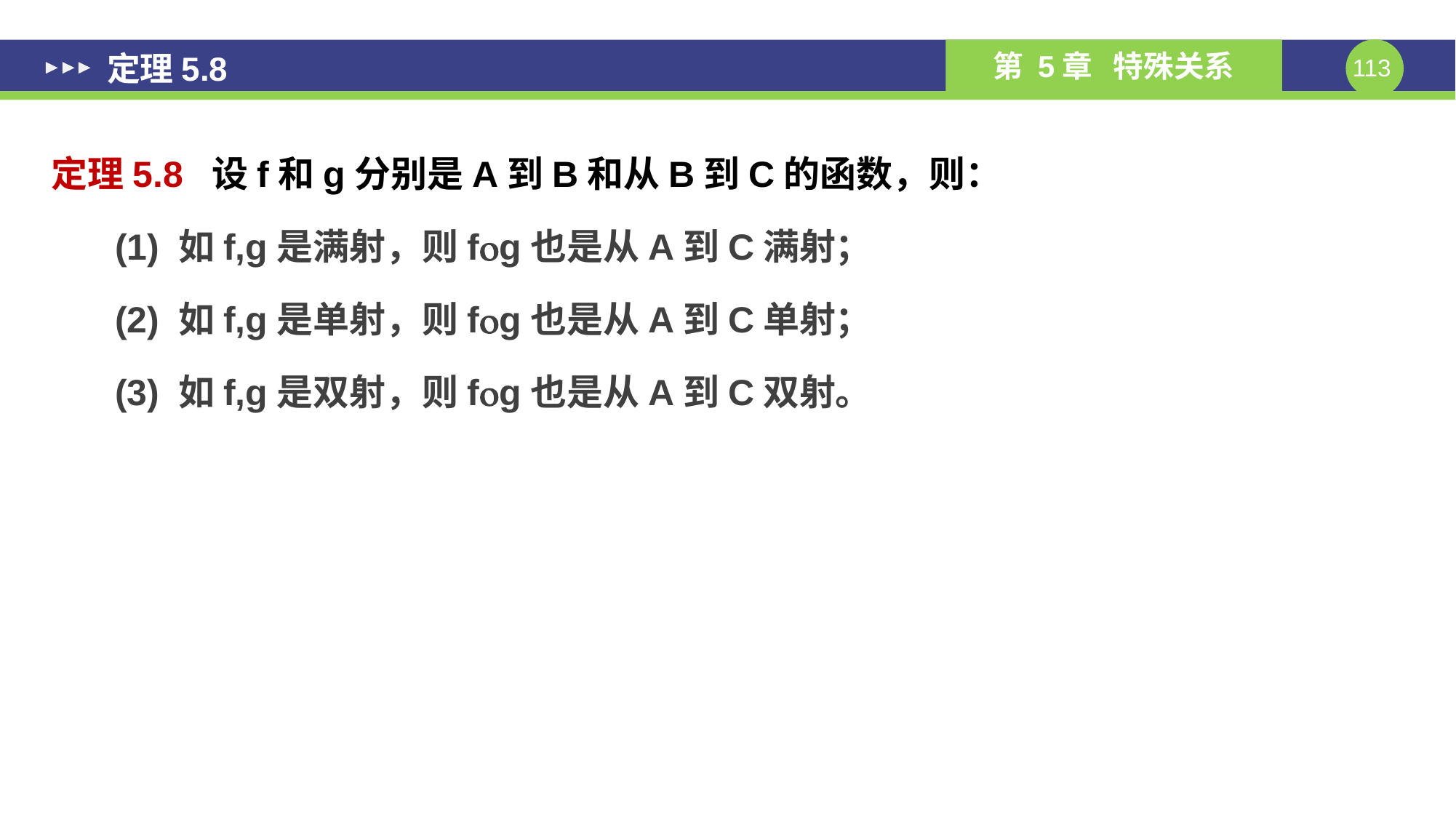

# 定理5.8
定理5.8  设f和g分别是A到B和从B到C的函数，则：
(1) 如f,g是满射，则fοg也是从A到C满射；
(2) 如f,g是单射，则fοg也是从A到C单射；
(3) 如f,g是双射，则fοg也是从A到C双射。